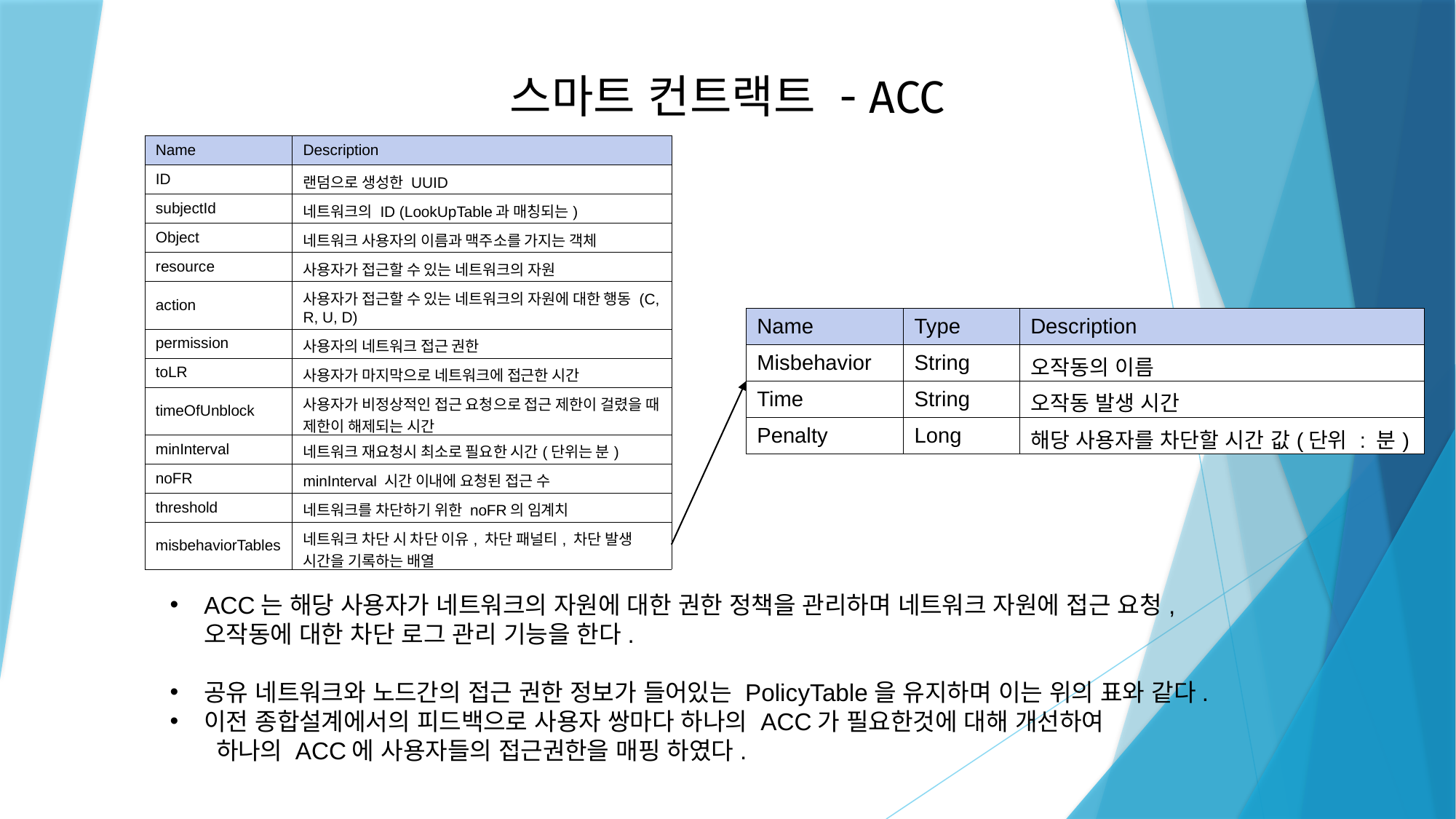

스마트 컨트랙트 - ACC
| Name | Description |
| --- | --- |
| ID | 랜덤으로 생성한 UUID |
| subjectId | 네트워크의 ID (LookUpTable과 매칭되는) |
| Object | 네트워크 사용자의 이름과 맥주소를 가지는 객체 |
| resource | 사용자가 접근할 수 있는 네트워크의 자원 |
| action | 사용자가 접근할 수 있는 네트워크의 자원에 대한 행동 (C, R, U, D) |
| permission | 사용자의 네트워크 접근 권한 |
| toLR | 사용자가 마지막으로 네트워크에 접근한 시간 |
| timeOfUnblock | 사용자가 비정상적인 접근 요청으로 접근 제한이 걸렸을 때 제한이 해제되는 시간 |
| minInterval | 네트워크 재요청시 최소로 필요한 시간(단위는 분) |
| noFR | minInterval 시간 이내에 요청된 접근 수 |
| threshold | 네트워크를 차단하기 위한 noFR의 임계치 |
| misbehaviorTables | 네트워크 차단 시 차단 이유, 차단 패널티, 차단 발생 시간을 기록하는 배열 |

| Name | Type | Description |
| --- | --- | --- |
| Misbehavior | String | 오작동의 이름 |
| Time | String | 오작동 발생 시간 |
| Penalty | Long | 해당 사용자를 차단할 시간 값(단위 : 분) |

ACC는 해당 사용자가 네트워크의 자원에 대한 권한 정책을 관리하며 네트워크 자원에 접근 요청,
오작동에 대한 차단 로그 관리 기능을 한다.
공유 네트워크와 노드간의 접근 권한 정보가 들어있는 PolicyTable을 유지하며 이는 위의 표와 같다.
이전 종합설계에서의 피드백으로 사용자 쌍마다 하나의 ACC가 필요한것에 대해 개선하여
      하나의 ACC에 사용자들의 접근권한을 매핑 하였다.